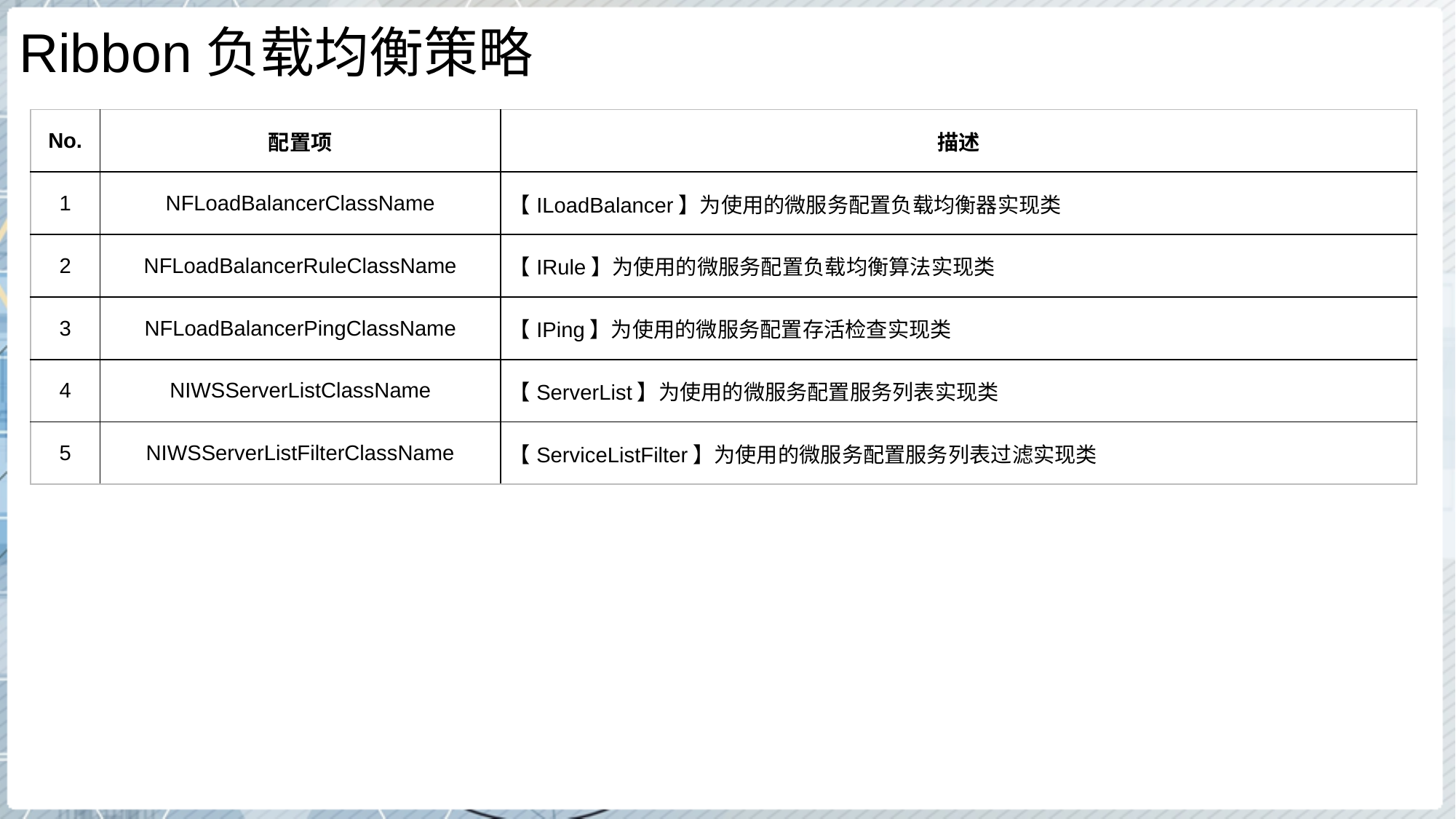

# Ribbon负载均衡策略
| No. | 配置项 | 描述 |
| --- | --- | --- |
| 1 | NFLoadBalancerClassName | 【ILoadBalancer】为使用的微服务配置负载均衡器实现类 |
| 2 | NFLoadBalancerRuleClassName | 【IRule】为使用的微服务配置负载均衡算法实现类 |
| 3 | NFLoadBalancerPingClassName | 【IPing】为使用的微服务配置存活检查实现类 |
| 4 | NIWSServerListClassName | 【ServerList】为使用的微服务配置服务列表实现类 |
| 5 | NIWSServerListFilterClassName | 【ServiceListFilter】为使用的微服务配置服务列表过滤实现类 |